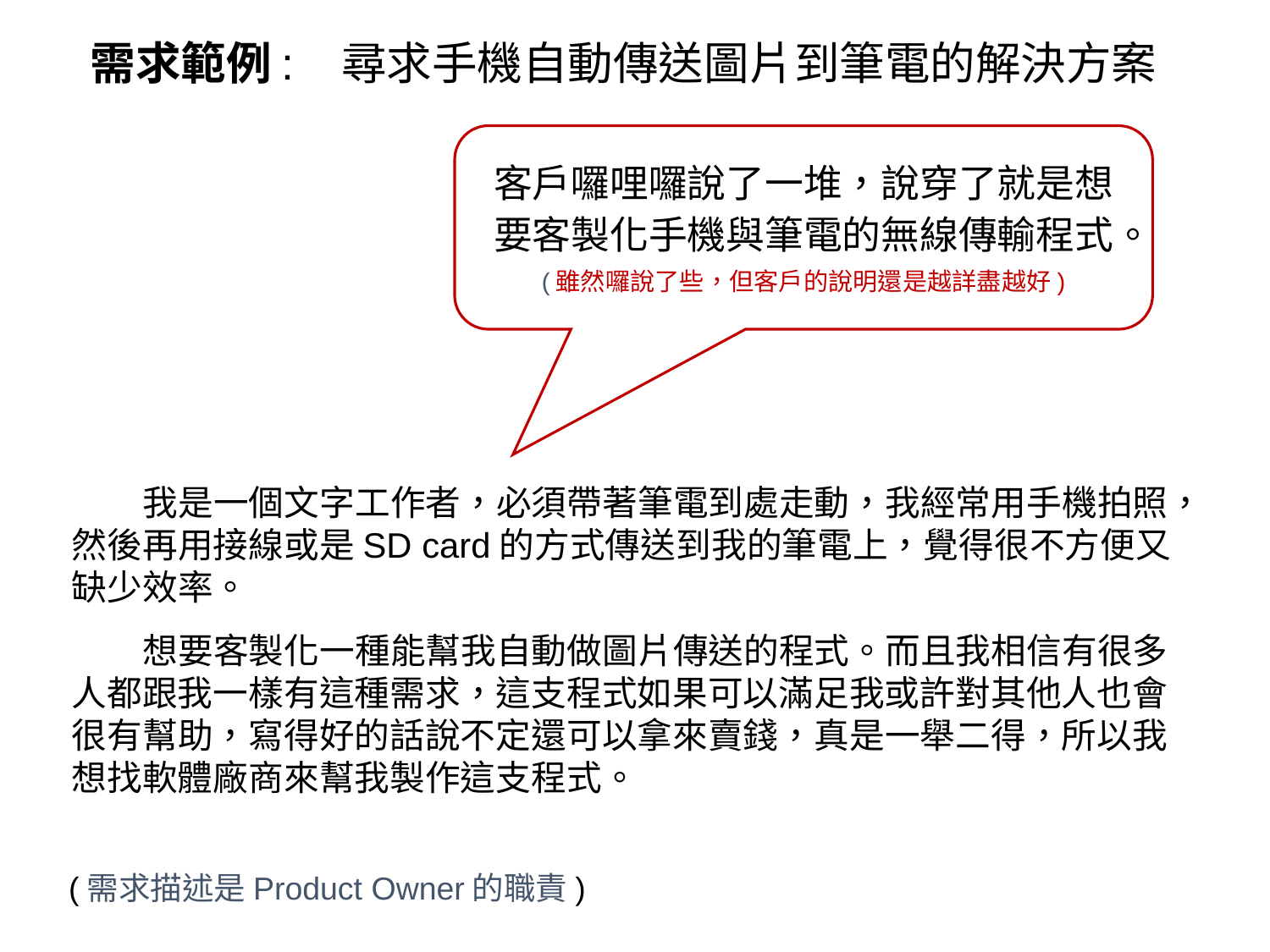

# 需求範例:   尋求手機自動傳送圖片到筆電的解決方案
客戶囉哩囉說了一堆，說穿了就是想
要客製化手機與筆電的無線傳輸程式。
(雖然囉說了些，但客戶的說明還是越詳盡越好)
        我是一個文字工作者，必須帶著筆電到處走動，我經常用手機拍照，然後再用接線或是SD card的方式傳送到我的筆電上，覺得很不方便又缺少效率。
        想要客製化一種能幫我自動做圖片傳送的程式。而且我相信有很多人都跟我一樣有這種需求，這支程式如果可以滿足我或許對其他人也會很有幫助，寫得好的話說不定還可以拿來賣錢，真是一舉二得，所以我想找軟體廠商來幫我製作這支程式。
(需求描述是Product Owner的職責)